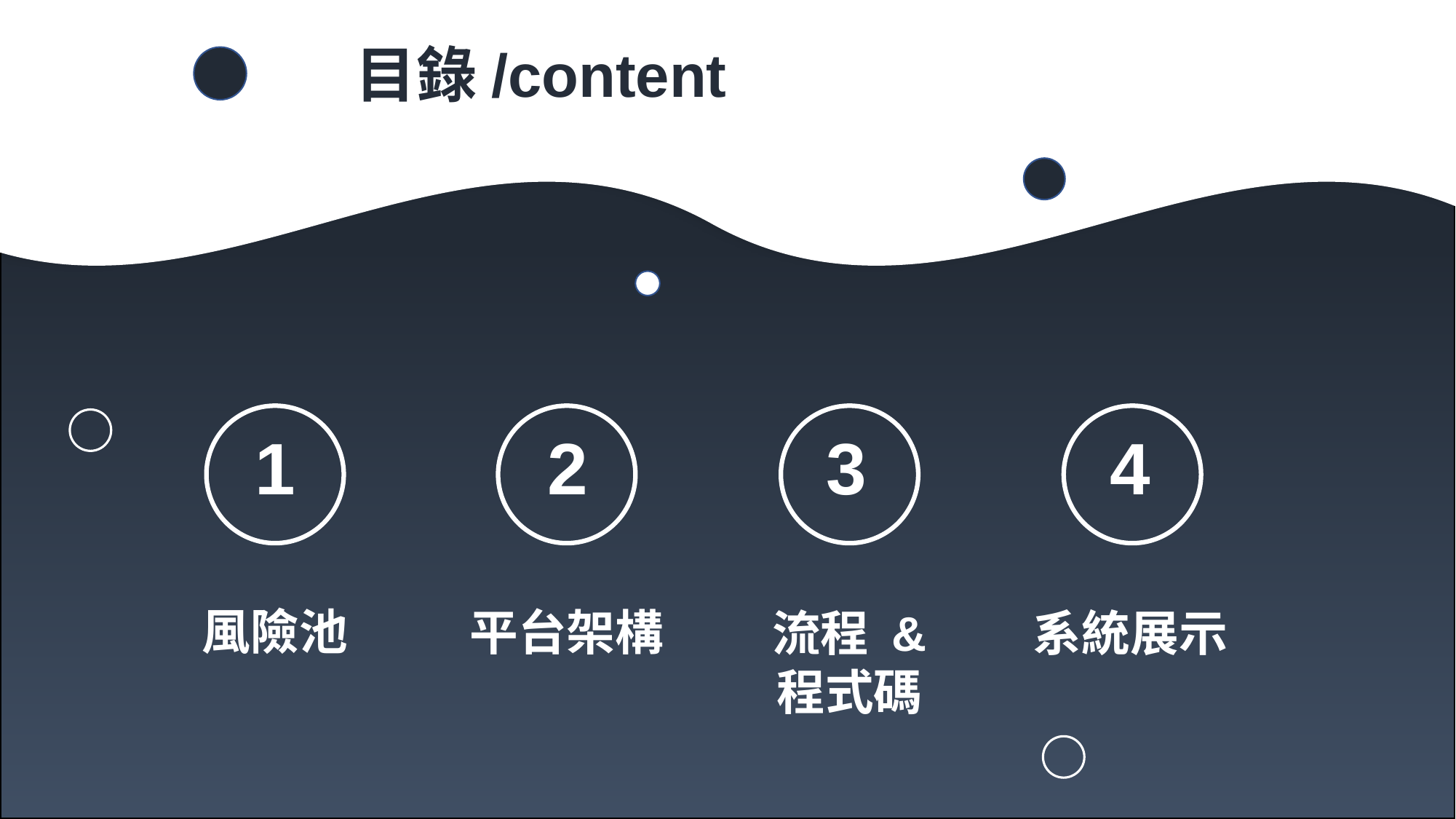

目錄/content

4

3

2

1

風險池
平台架構
流程 & 程式碼
系統展示